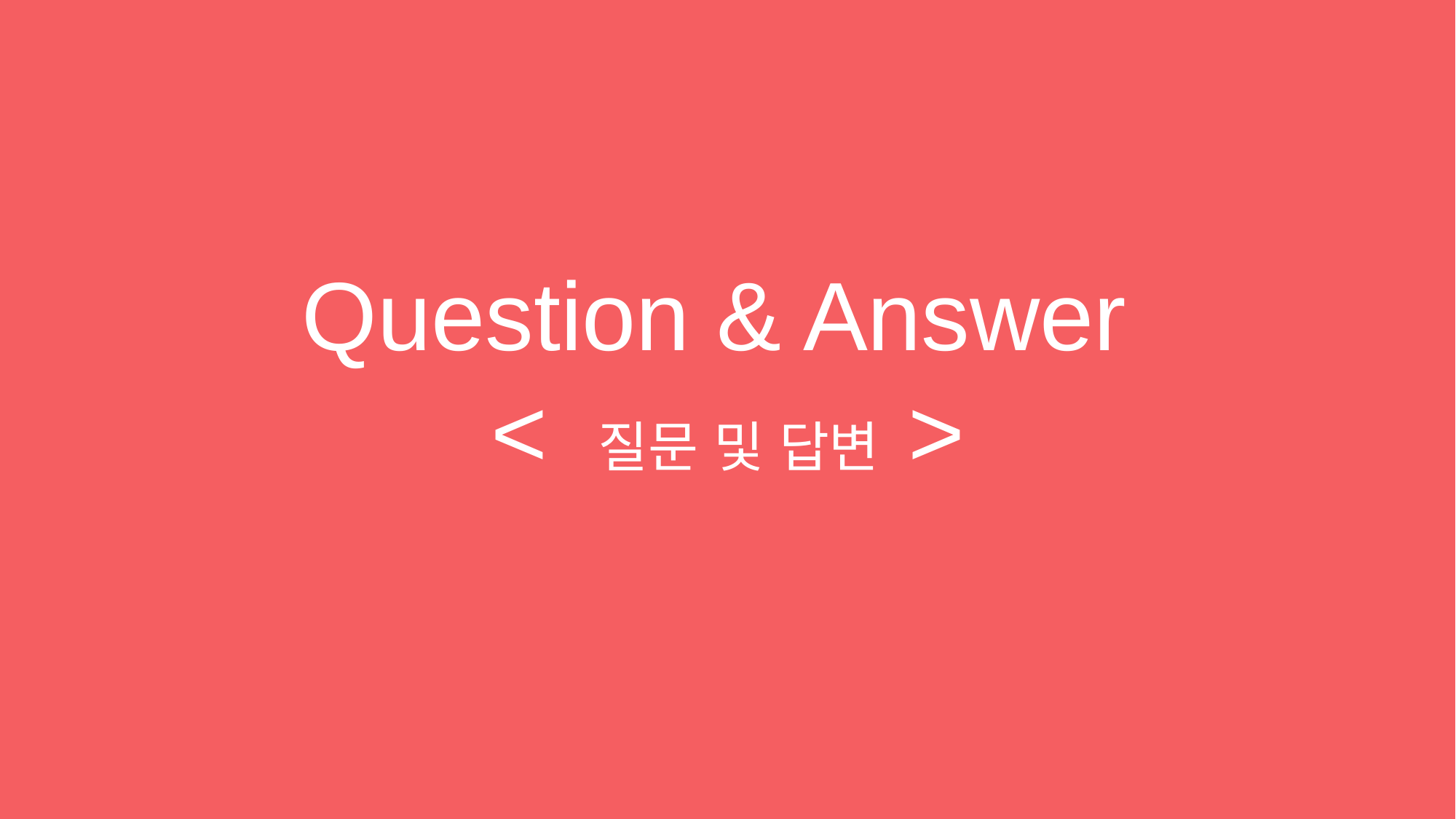

# Question & Answer
< 질문 및 답변 >